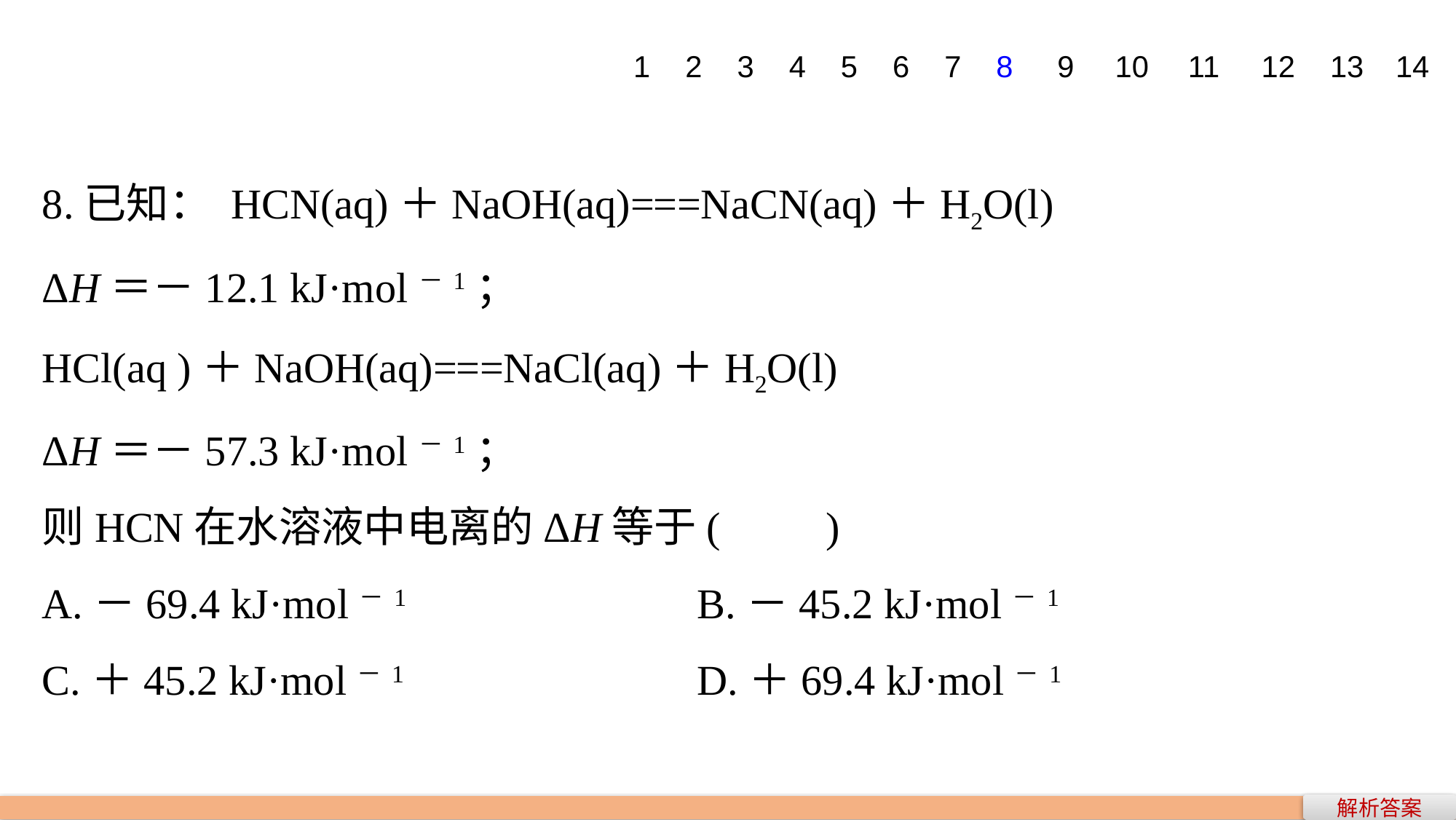

1
2
3
4
5
6
7
8
9
10
11
12
13
14
8.已知： HCN(aq)＋NaOH(aq)===NaCN(aq)＋H2O(l)
ΔH＝－12.1 kJ·mol－1；
HCl(aq )＋NaOH(aq)===NaCl(aq)＋H2O(l)
ΔH＝－57.3 kJ·mol－1；
则HCN在水溶液中电离的ΔH等于(　　)
A.－69.4 kJ·mol－1  			B.－45.2 kJ·mol－1
C.＋45.2 kJ·mol－1  			D.＋69.4 kJ·mol－1
解析答案